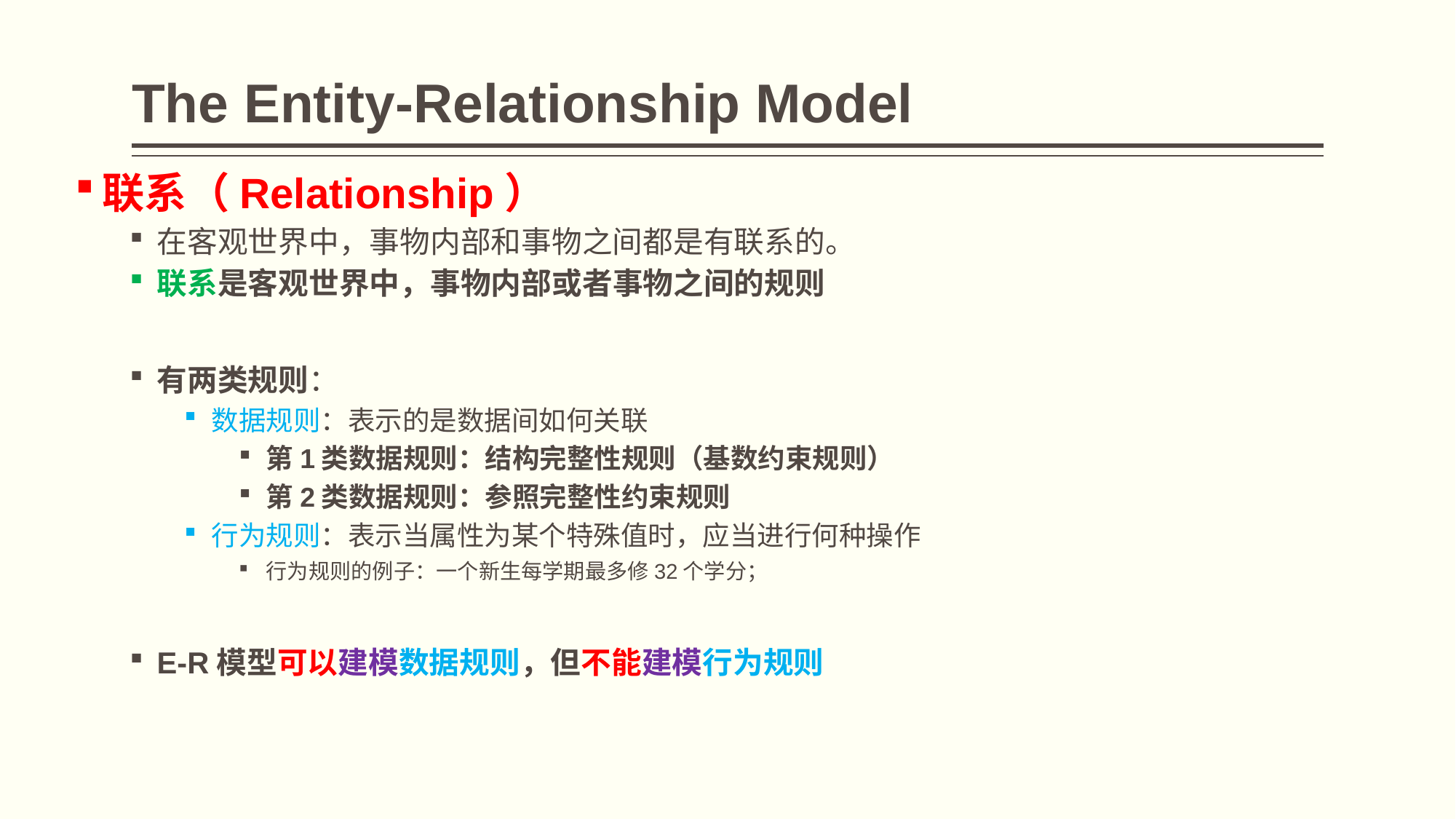

# The Entity-Relationship Model
联系（Relationship）
在客观世界中，事物内部和事物之间都是有联系的。
联系是客观世界中，事物内部或者事物之间的规则

有两类规则：
数据规则：表示的是数据间如何关联
第1类数据规则：结构完整性规则（基数约束规则）
第2类数据规则：参照完整性约束规则
行为规则：表示当属性为某个特殊值时，应当进行何种操作
行为规则的例子：一个新生每学期最多修32个学分；

E-R模型可以建模数据规则，但不能建模行为规则